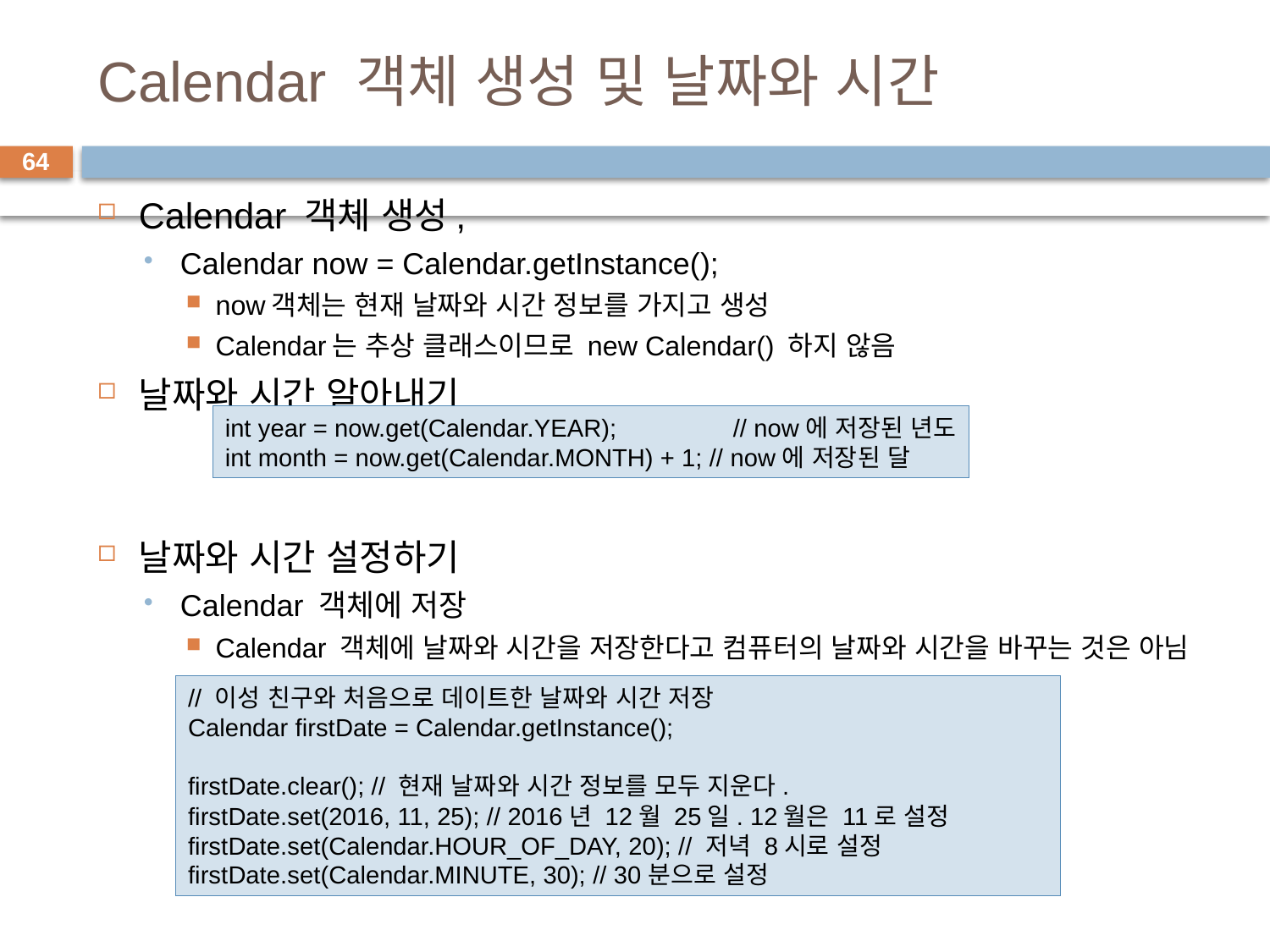

# Calendar 객체 생성 및 날짜와 시간
64
Calendar 객체 생성,
Calendar now = Calendar.getInstance();
now객체는 현재 날짜와 시간 정보를 가지고 생성
Calendar는 추상 클래스이므로 new Calendar() 하지 않음
날짜와 시간 알아내기

날짜와 시간 설정하기
Calendar 객체에 저장
Calendar 객체에 날짜와 시간을 저장한다고 컴퓨터의 날짜와 시간을 바꾸는 것은 아님

int year = now.get(Calendar.YEAR); 	// now에 저장된 년도
int month = now.get(Calendar.MONTH) + 1; // now에 저장된 달
// 이성 친구와 처음으로 데이트한 날짜와 시간 저장
Calendar firstDate = Calendar.getInstance();

firstDate.clear(); // 현재 날짜와 시간 정보를 모두 지운다.
firstDate.set(2016, 11, 25); // 2016년 12월 25일. 12월은 11로 설정
firstDate.set(Calendar.HOUR_OF_DAY, 20); // 저녁 8시로 설정
firstDate.set(Calendar.MINUTE, 30); // 30분으로 설정